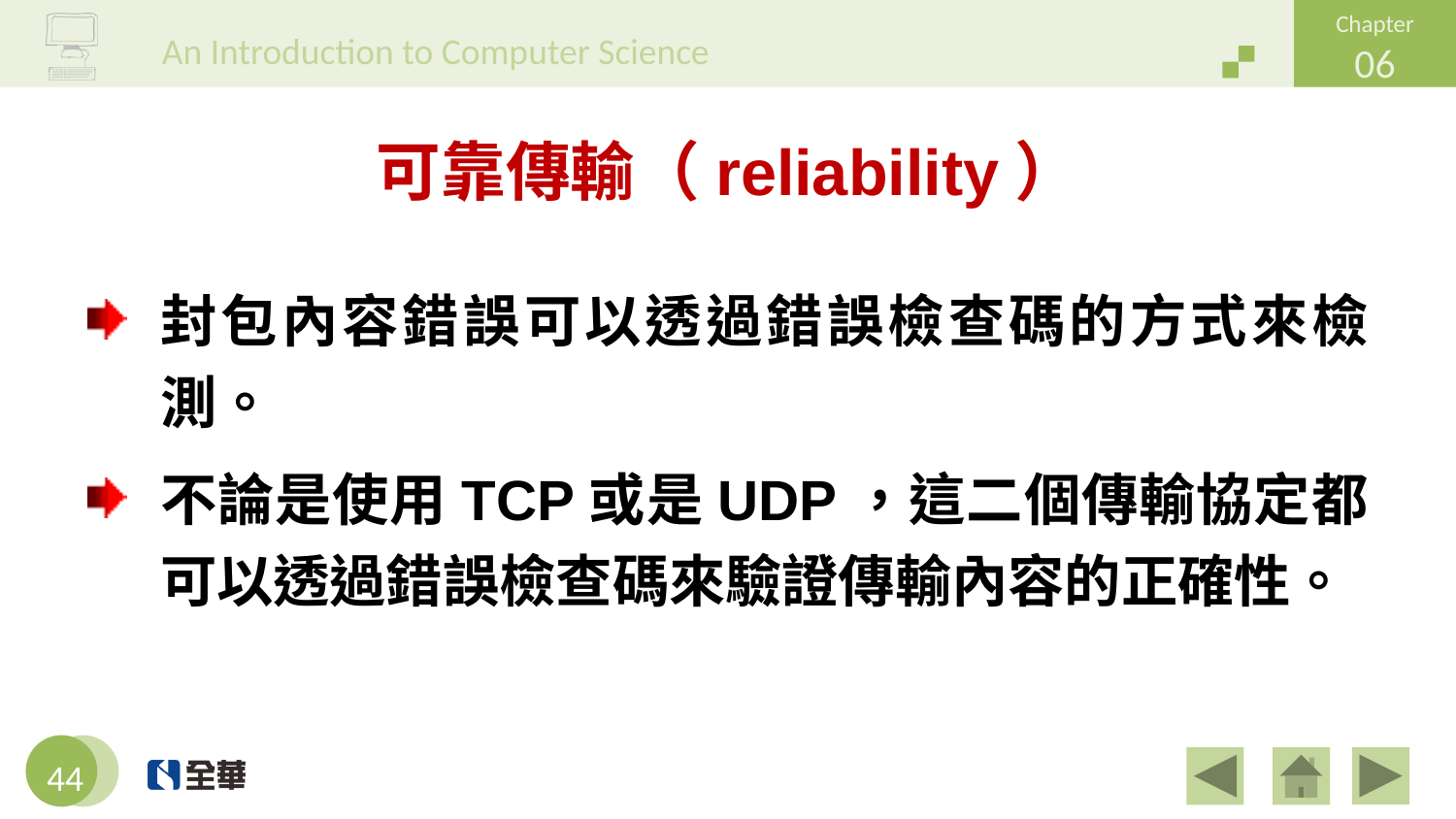

# 可靠傳輸（reliability）
封包內容錯誤可以透過錯誤檢查碼的方式來檢測。
不論是使用TCP或是UDP，這二個傳輸協定都可以透過錯誤檢查碼來驗證傳輸內容的正確性。